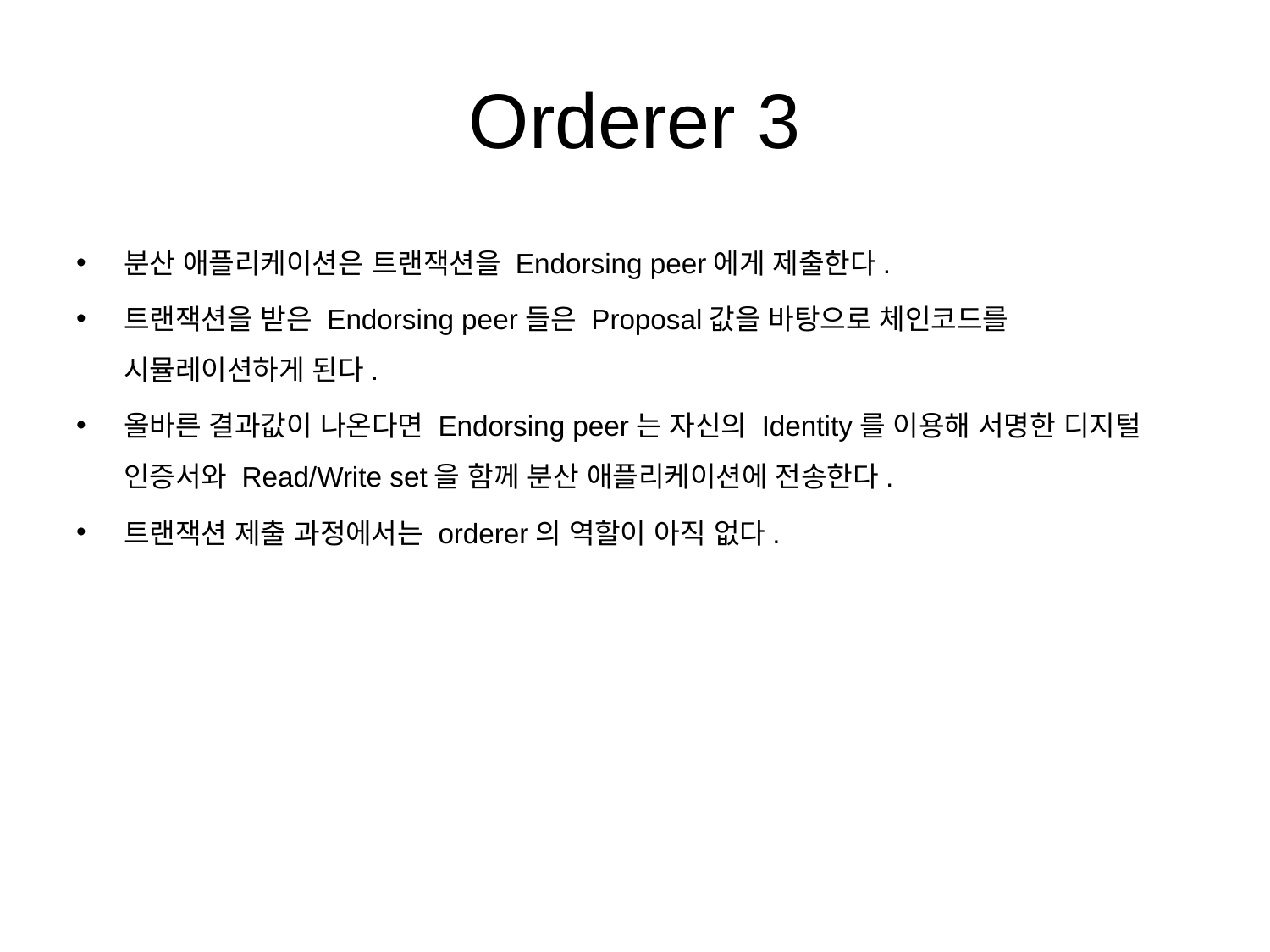

# Orderer 3
분산 애플리케이션은 트랜잭션을 Endorsing peer에게 제출한다.
트랜잭션을 받은 Endorsing peer들은 Proposal값을 바탕으로 체인코드를 시뮬레이션하게 된다.
올바른 결과값이 나온다면 Endorsing peer는 자신의 Identity를 이용해 서명한 디지털 인증서와 Read/Write set을 함께 분산 애플리케이션에 전송한다.
트랜잭션 제출 과정에서는 orderer의 역할이 아직 없다.